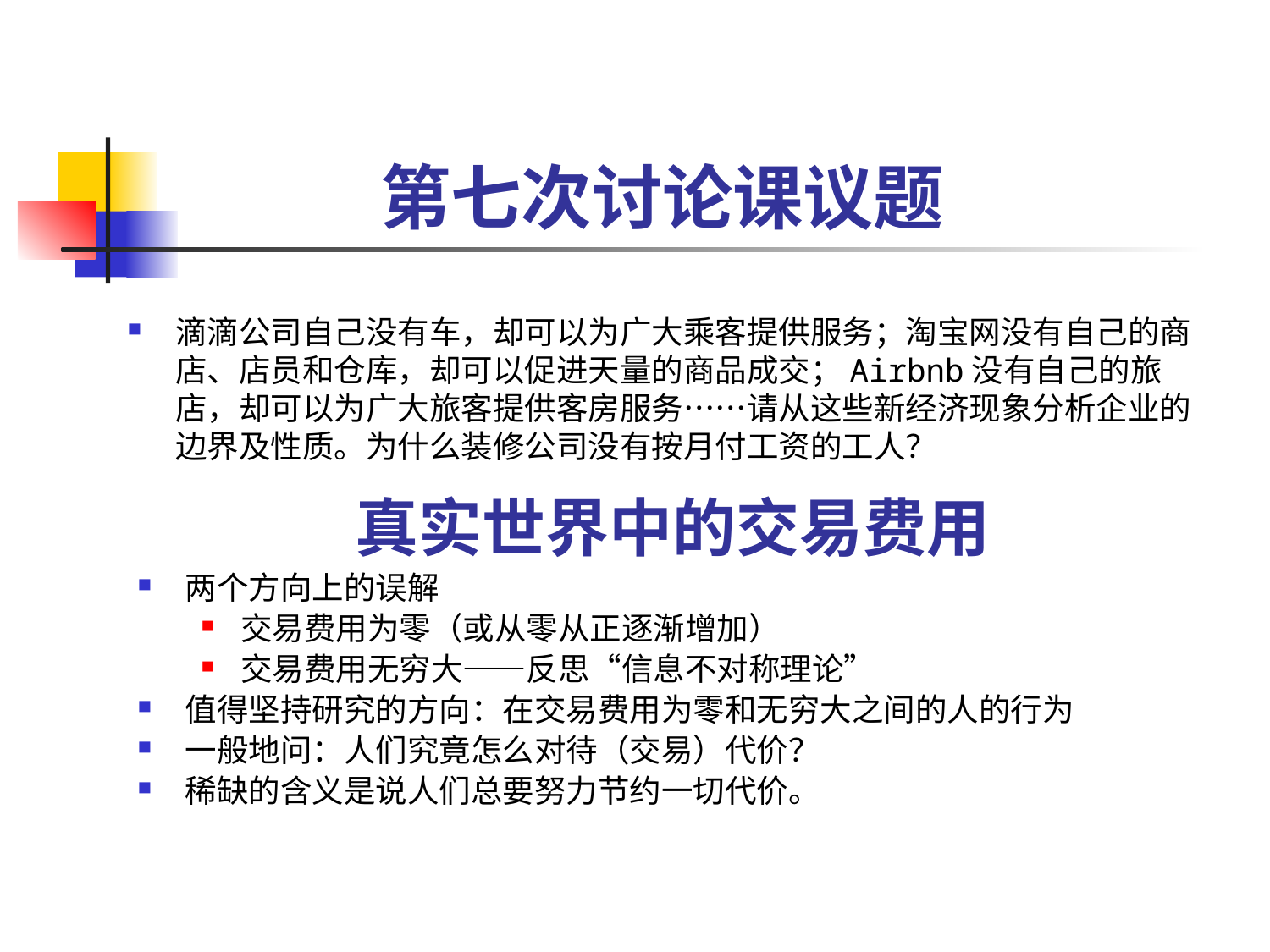

# 第七次讨论课议题
滴滴公司自己没有车，却可以为广大乘客提供服务；淘宝网没有自己的商店、店员和仓库，却可以促进天量的商品成交；Airbnb没有自己的旅店，却可以为广大旅客提供客房服务……请从这些新经济现象分析企业的边界及性质。为什么装修公司没有按月付工资的工人？
真实世界中的交易费用
两个方向上的误解
交易费用为零（或从零从正逐渐增加）
交易费用无穷大——反思“信息不对称理论”
值得坚持研究的方向：在交易费用为零和无穷大之间的人的行为
一般地问：人们究竟怎么对待（交易）代价？
稀缺的含义是说人们总要努力节约一切代价。